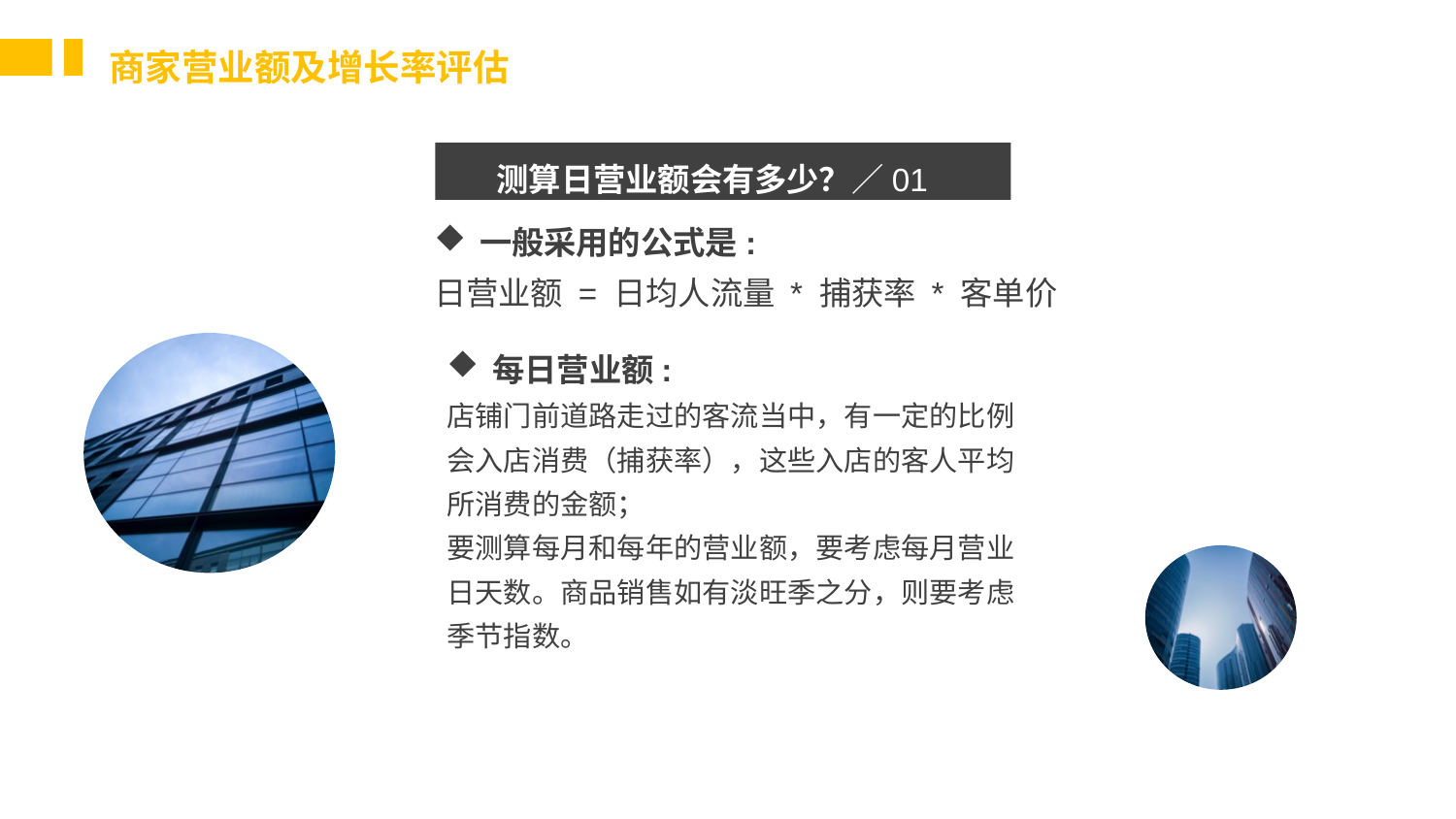

商家营业额及增长率评估
日营业额=日均人流量*捕获率*客单价
日营业额

测算日营业额会有多少？／01
一般采用的公式是:
日营业额 = 日均人流量 * 捕获率 * 客单价
每日营业额:
店铺门前道路走过的客流当中，有一定的比例会入店消费（捕获率），这些入店的客人平均所消费的金额；
要测算每月和每年的营业额，要考虑每月营业日天数。商品销售如有淡旺季之分，则要考虑季节指数。